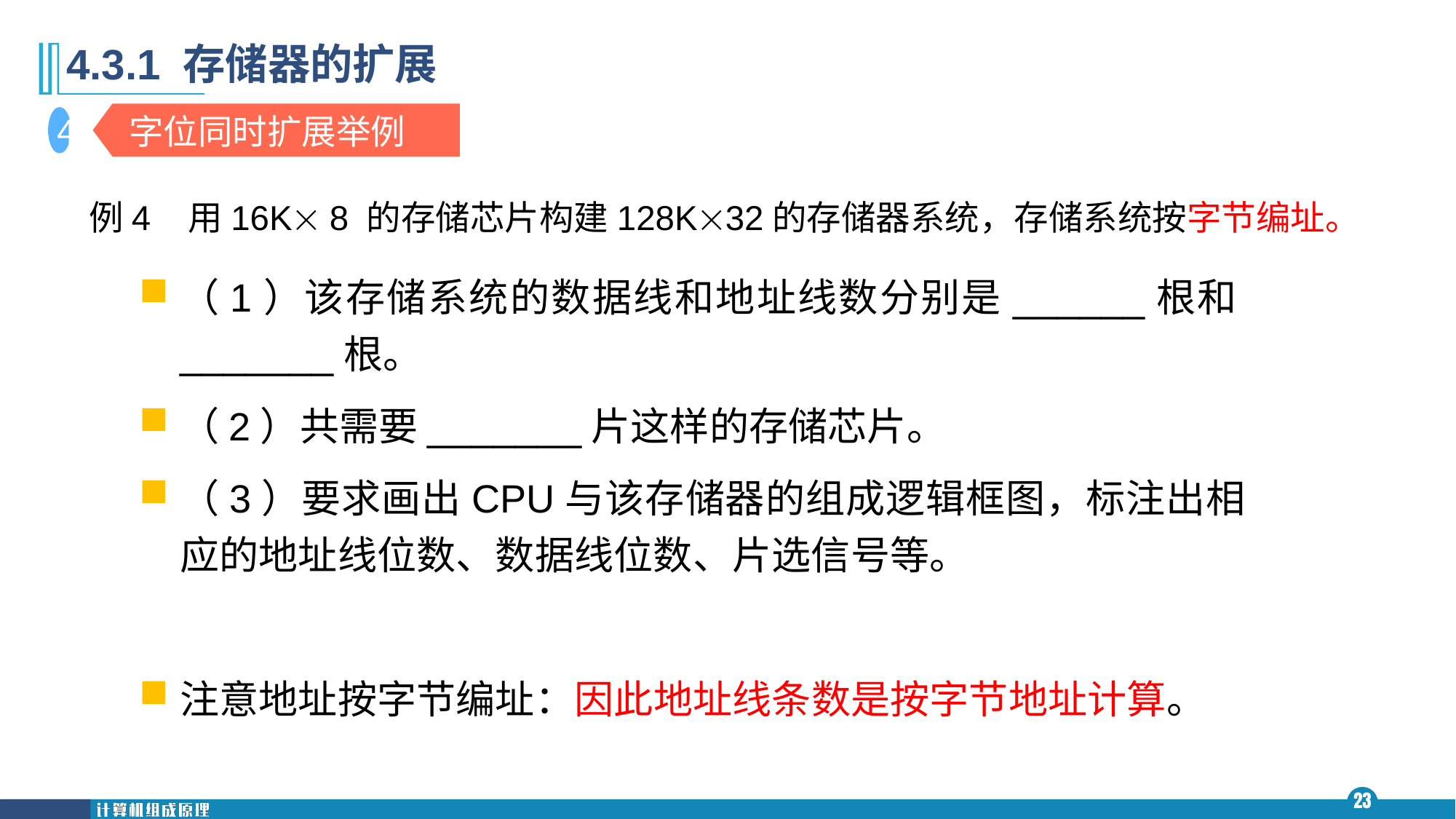

第四 章
# 4.3.1 存储器的扩展

字位同时扩展举例
4
例4   用16K× 8 的存储芯片构建128K×32的存储器系统，存储系统按字节编址。
（1）该存储系统的数据线和地址线数分别是______根和_______根。
（2）共需要_______片这样的存储芯片。
（3）要求画出CPU与该存储器的组成逻辑框图，标注出相应的地址线位数、数据线位数、片选信号等。

注意地址按字节编址：因此地址线条数是按字节地址计算。